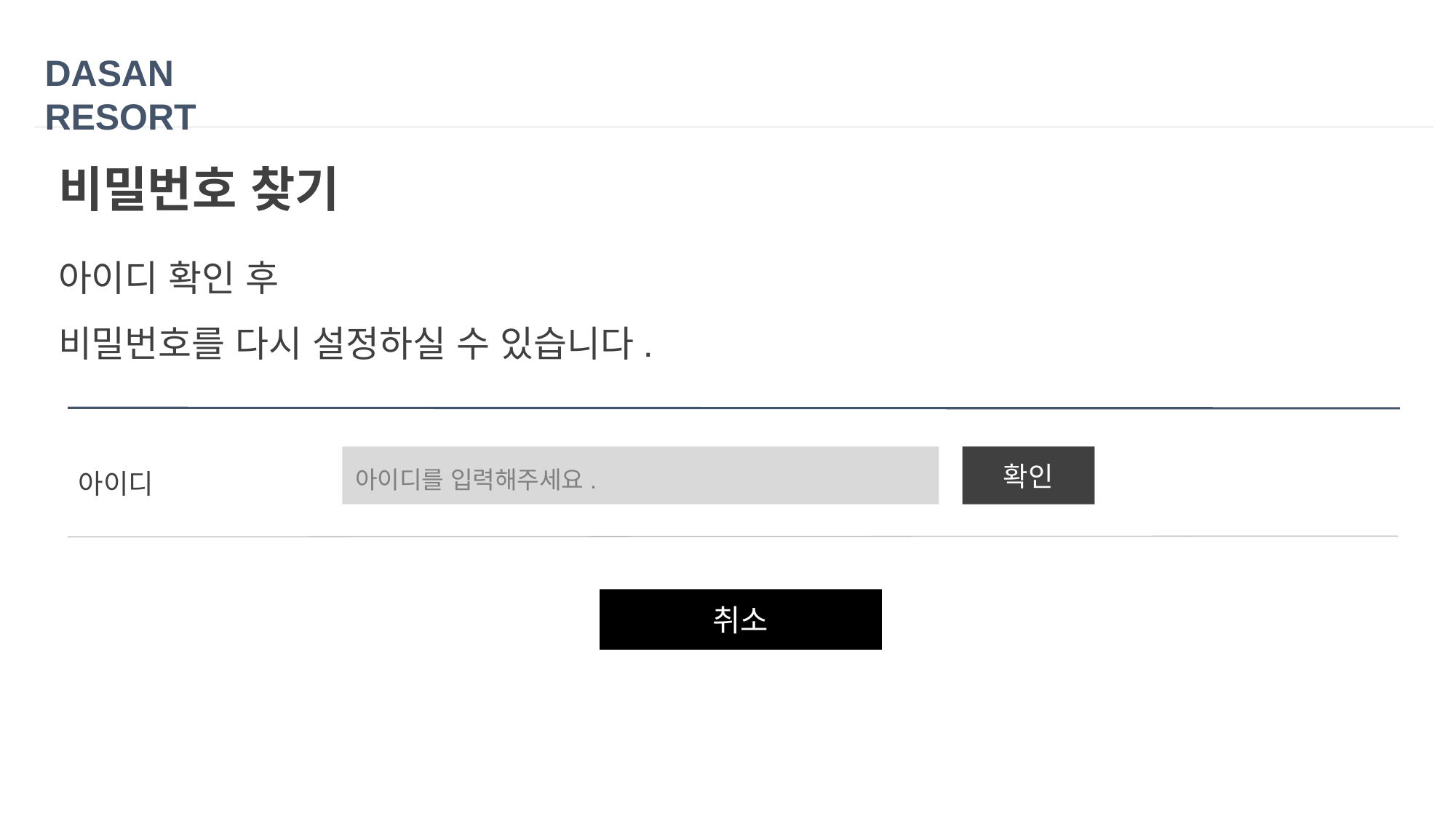

DASAN RESORT
비밀번호 찾기
아이디 확인 후
비밀번호를 다시 설정하실 수 있습니다.
아이디

확인
아이디를 입력해주세요.
취소